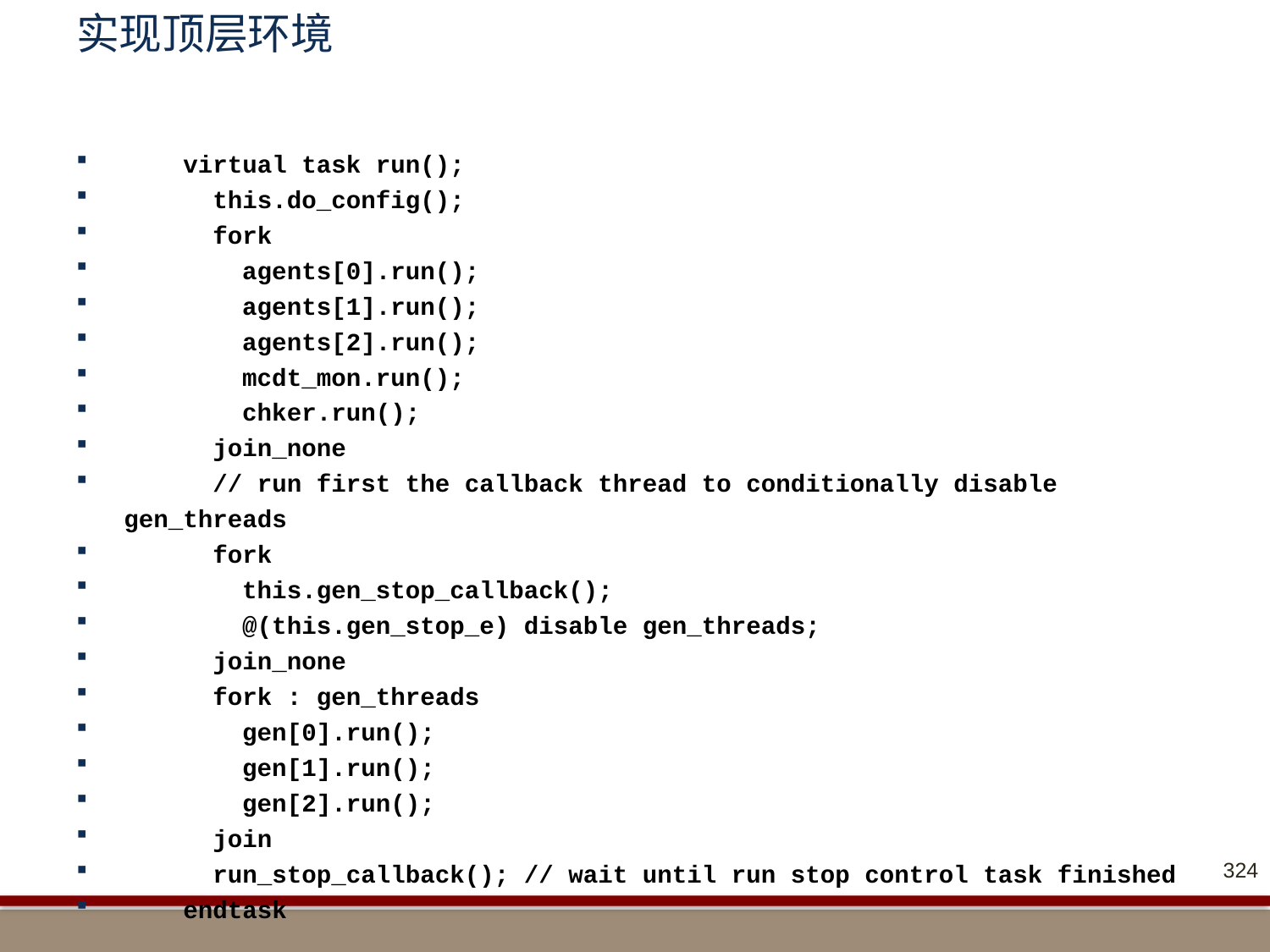

# 实现顶层环境
    virtual task run();
      this.do_config();
      fork
        agents[0].run();
        agents[1].run();
        agents[2].run();
        mcdt_mon.run();
        chker.run();
      join_none
      // run first the callback thread to conditionally disable gen_threads
      fork
        this.gen_stop_callback();
        @(this.gen_stop_e) disable gen_threads;
      join_none
      fork : gen_threads
        gen[0].run();
        gen[1].run();
        gen[2].run();
      join
      run_stop_callback(); // wait until run stop control task finished
    endtask
324